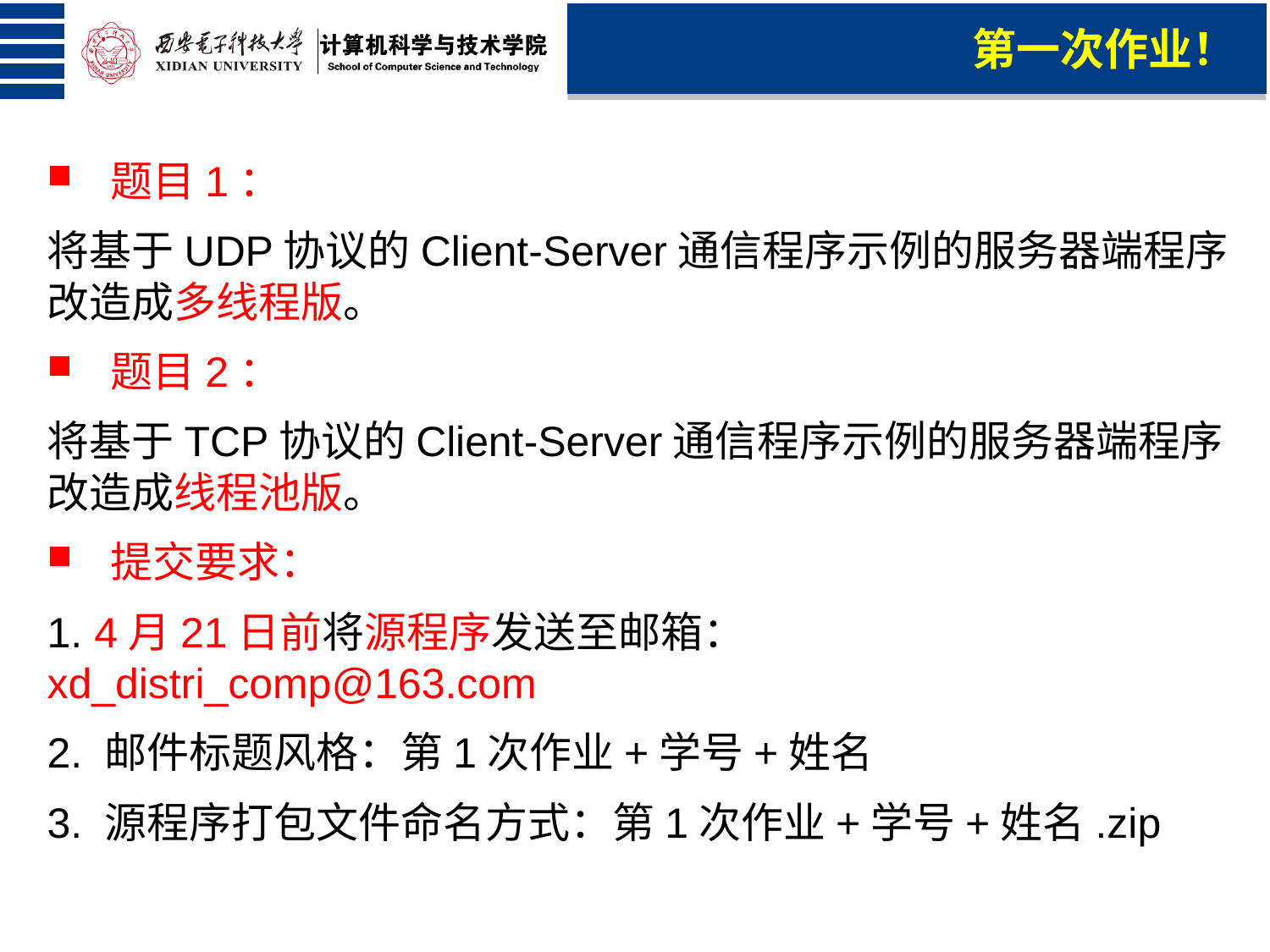

第一次作业！
题目1：
将基于UDP协议的Client-Server通信程序示例的服务器端程序改造成多线程版。
题目2：
将基于TCP协议的Client-Server通信程序示例的服务器端程序改造成线程池版。
提交要求：
1. 4月21日前将源程序发送至邮箱：xd_distri_comp@163.com
2. 邮件标题风格：第1次作业+学号+姓名
3. 源程序打包文件命名方式：第1次作业+学号+姓名.zip